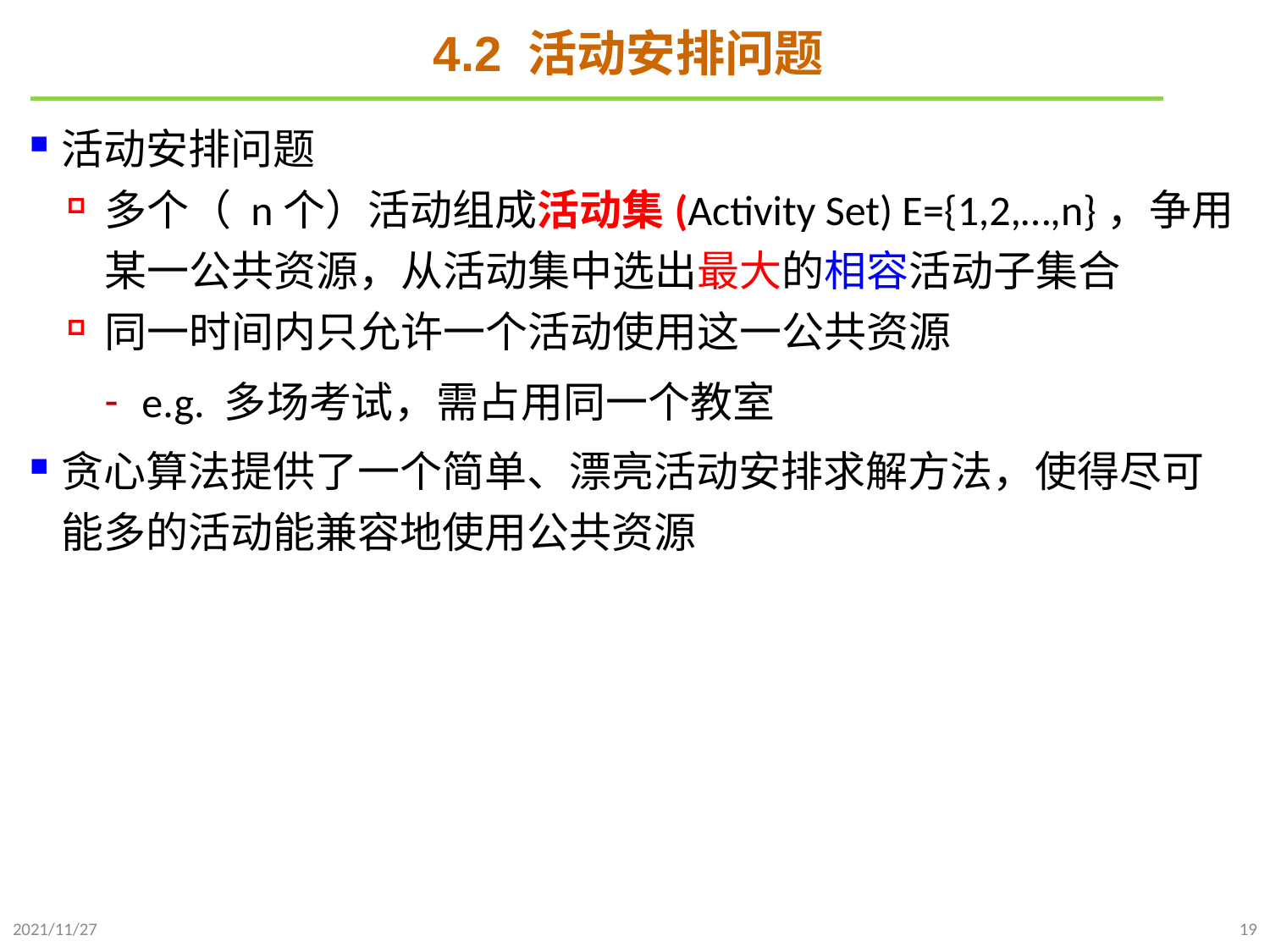

# 4.2 活动安排问题
活动安排问题
多个（ n个）活动组成活动集(Activity Set) E={1,2,…,n}，争用某一公共资源，从活动集中选出最大的相容活动子集合
同一时间内只允许一个活动使用这一公共资源
e.g. 多场考试，需占用同一个教室
贪心算法提供了一个简单、漂亮活动安排求解方法，使得尽可能多的活动能兼容地使用公共资源

2021/11/27
19